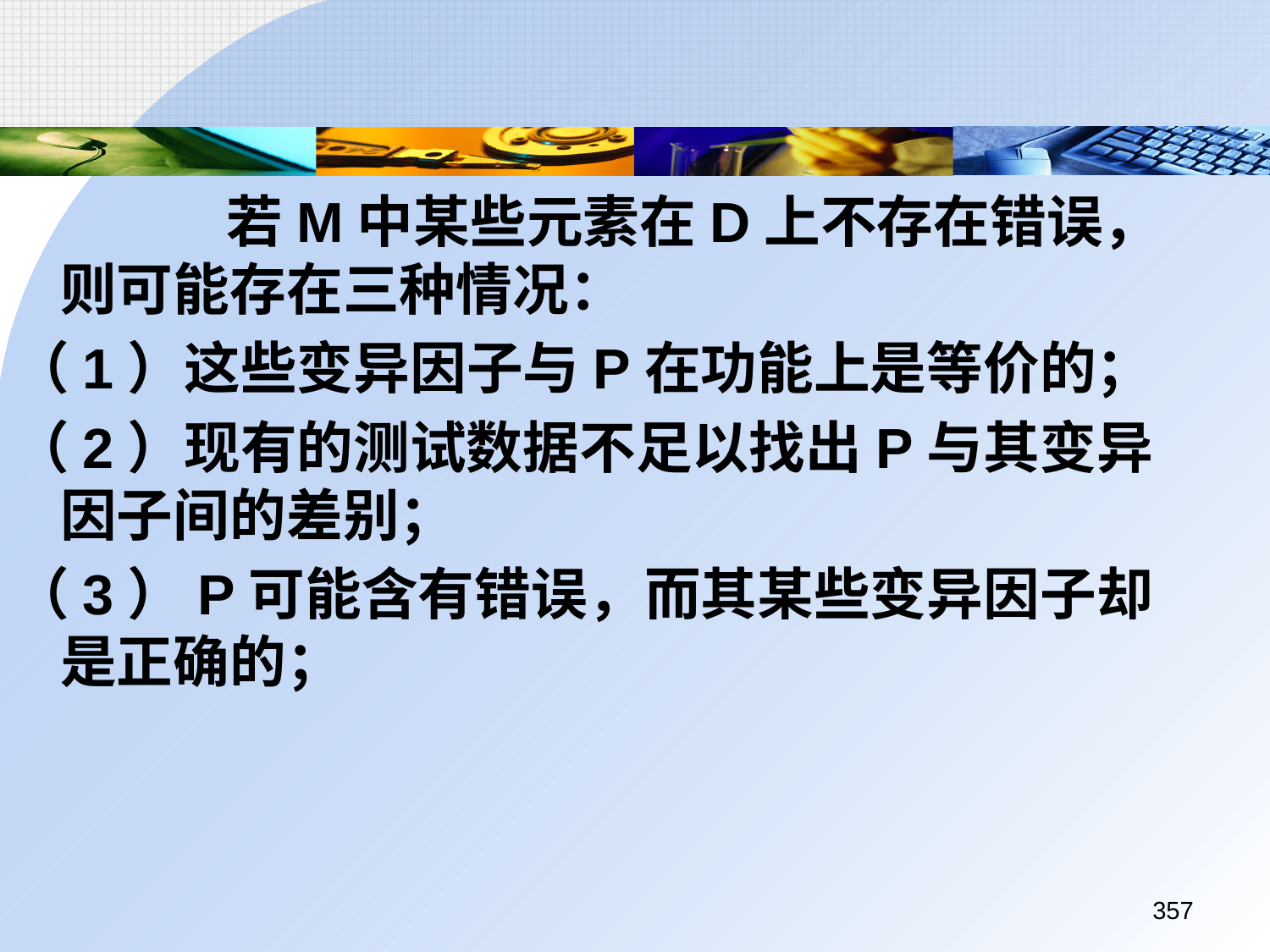

若M中某些元素在D上不存在错误，则可能存在三种情况：
（1）这些变异因子与P在功能上是等价的；
（2）现有的测试数据不足以找出P与其变异因子间的差别；
（3）P可能含有错误，而其某些变异因子却是正确的；

357